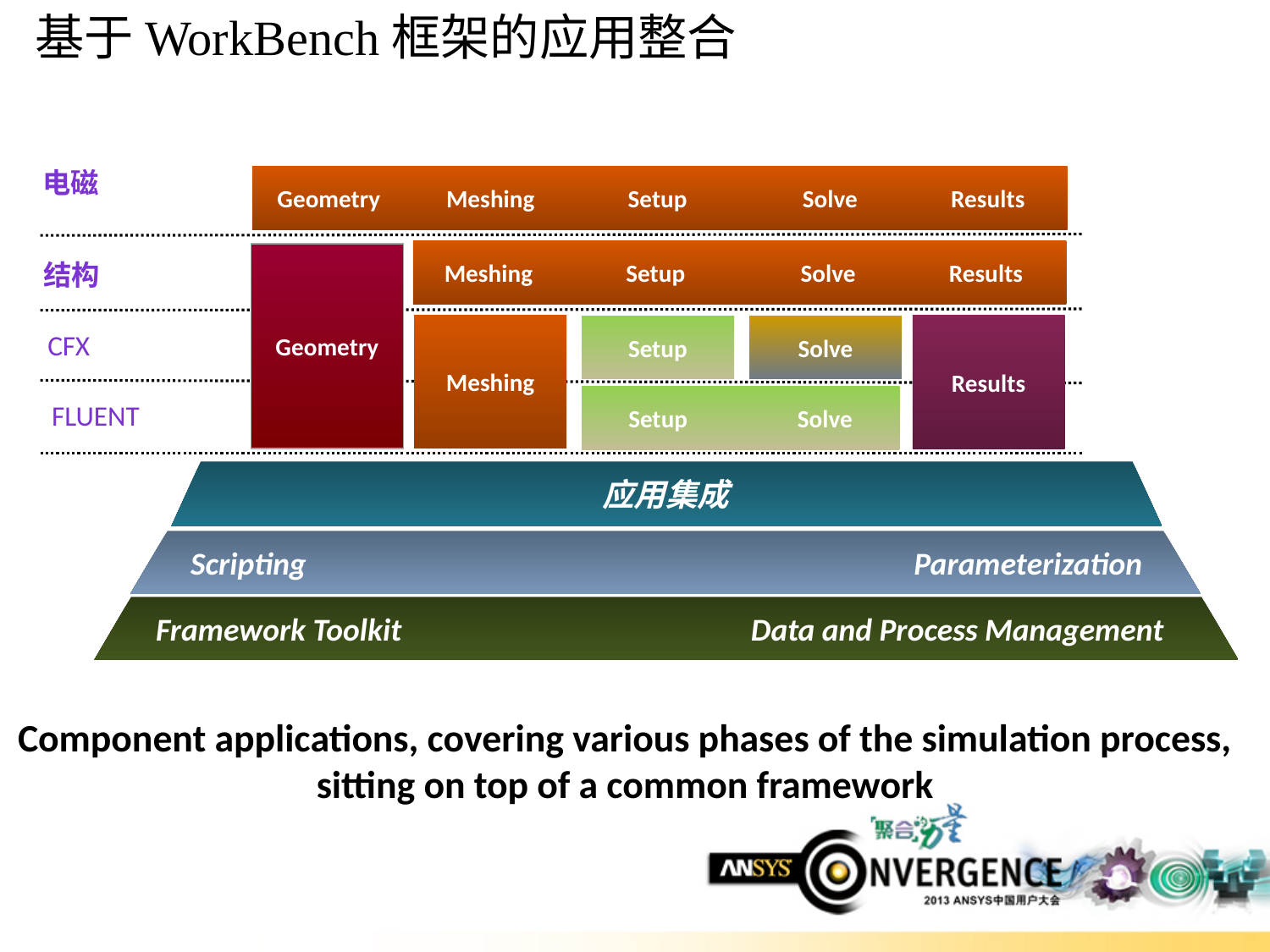

# 基于WorkBench框架的应用整合
电磁
Geometry            Meshing                 Setup                     Solve                 Results
Meshing                 Setup                     Solve                 Results
Geometry
结构
Results
Meshing
Setup
Solve
CFX
Setup                    Solve
Fluent

应用集成

Scripting
Parameterization

Data and Process Management
Framework Toolkit
Component applications, covering various phases of the simulation process, sitting on top of a common framework